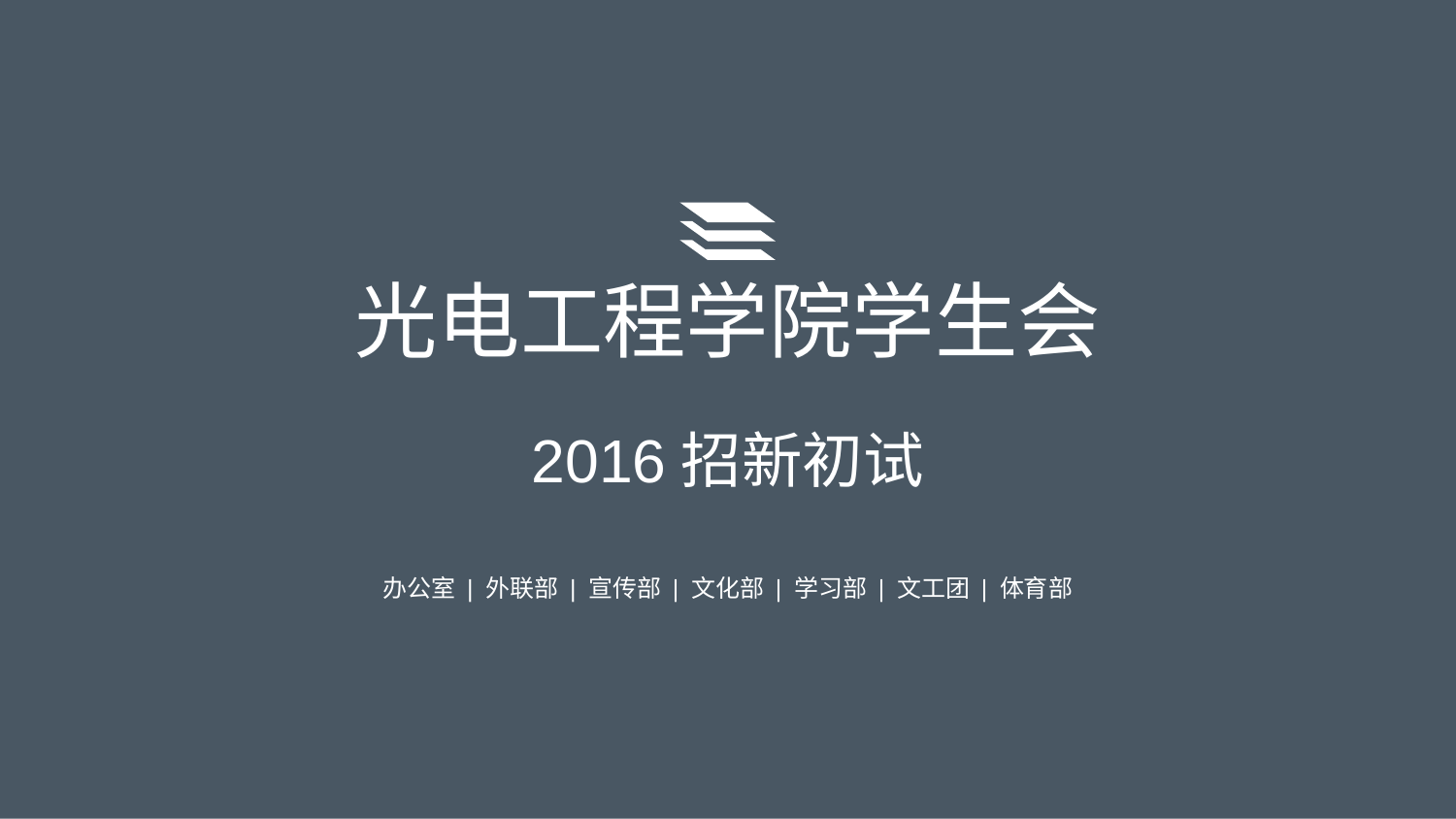

光电工程学院学生会

2016招新初试
办公室 | 外联部 | 宣传部 | 文化部 | 学习部 | 文工团 | 体育部